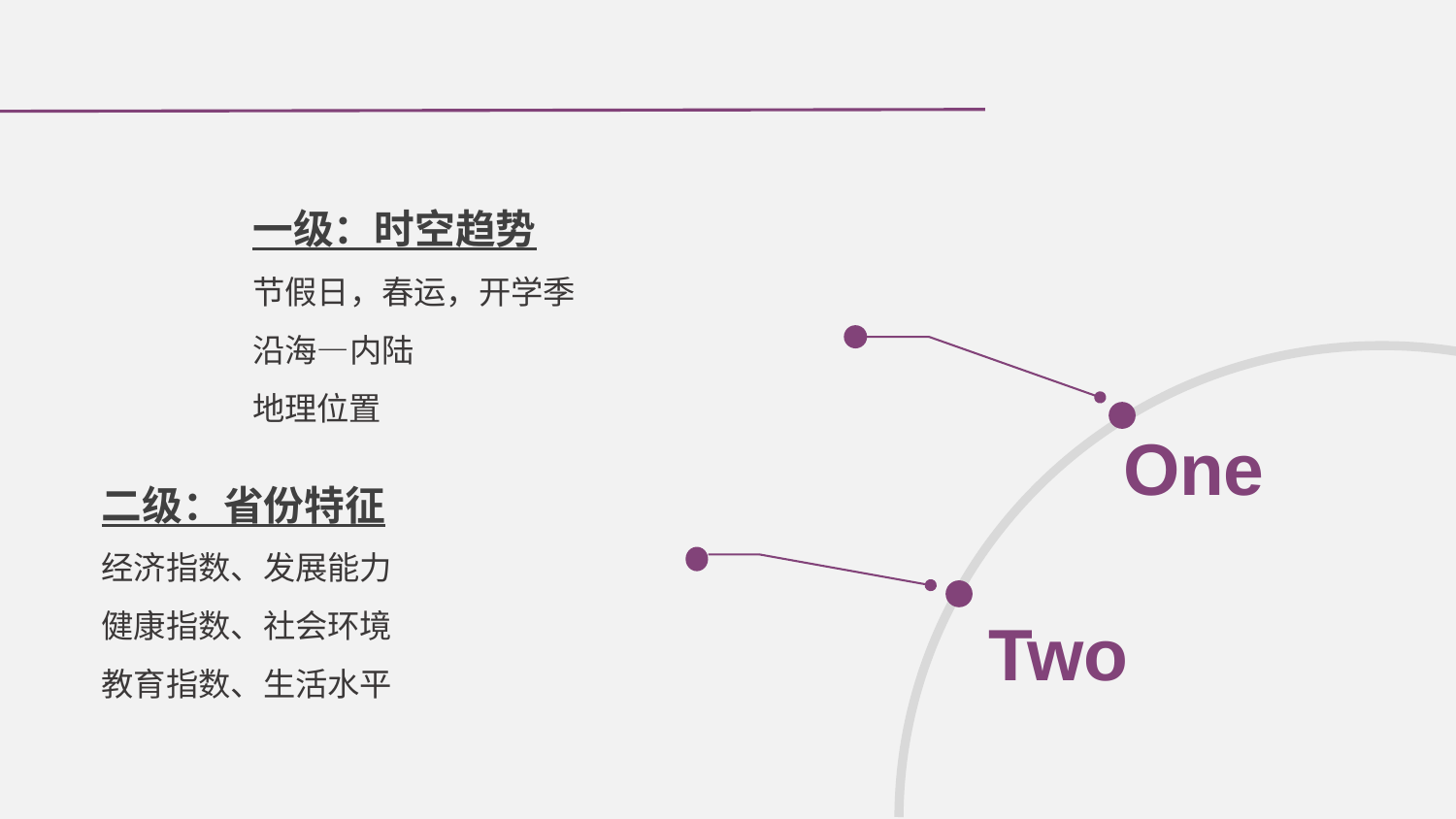

一级：时空趋势
节假日，春运，开学季
沿海—内陆
地理位置

One
二级：省份特征
经济指数、发展能力
健康指数、社会环境
教育指数、生活水平

Two